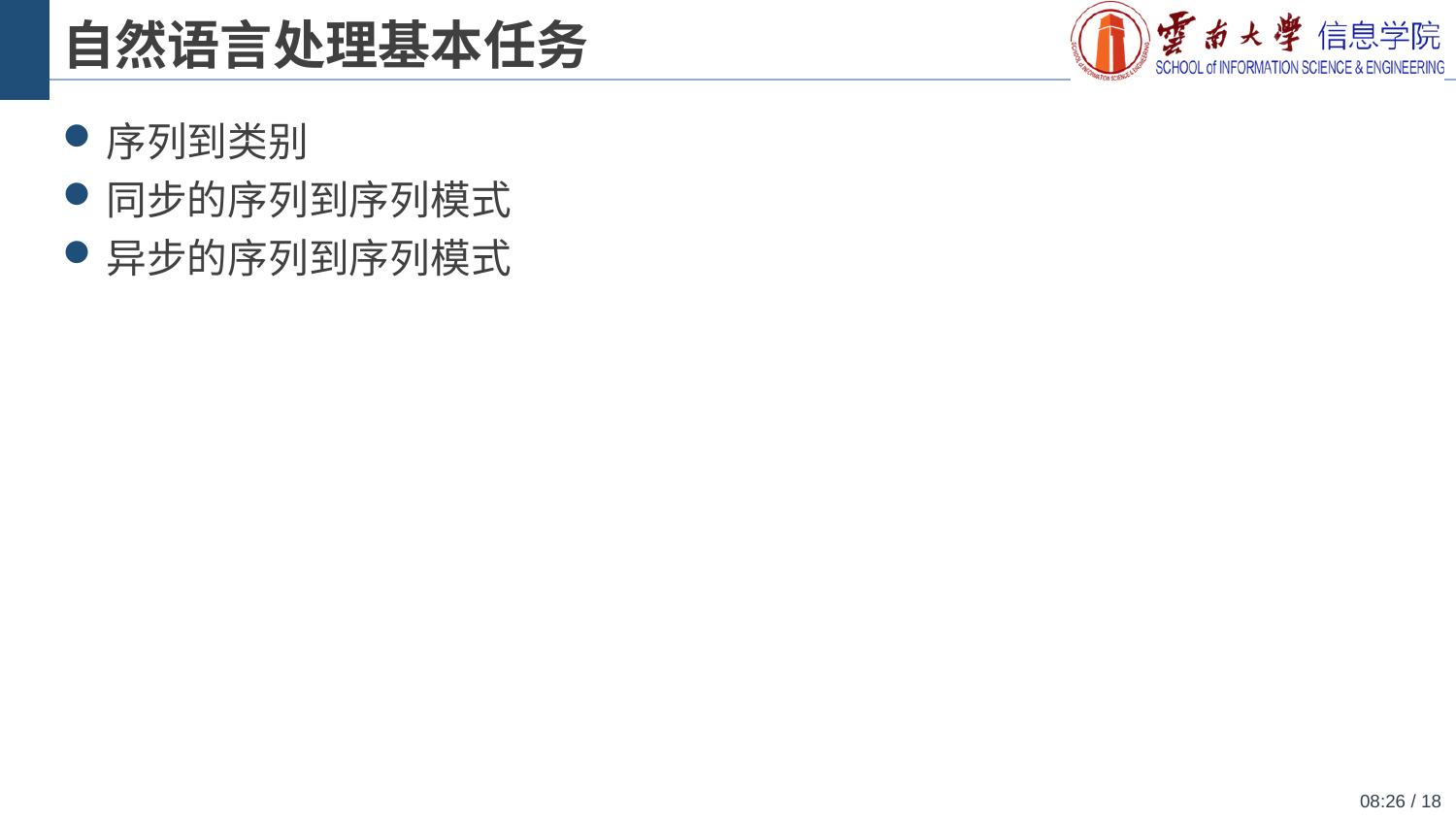

# 自然语言处理基本任务
序列到类别
同步的序列到序列模式
异步的序列到序列模式